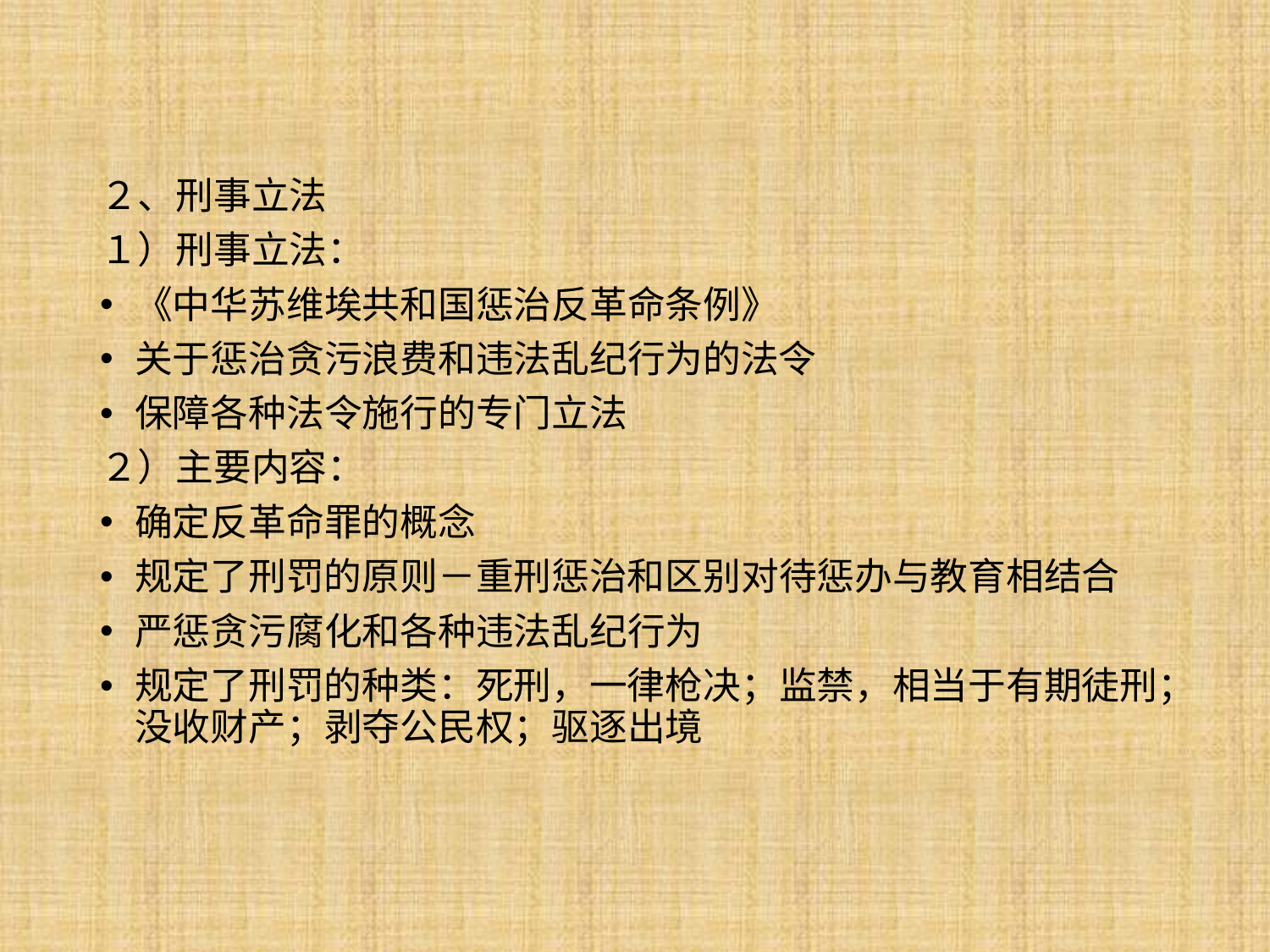

２、刑事立法
１）刑事立法：
《中华苏维埃共和国惩治反革命条例》
关于惩治贪污浪费和违法乱纪行为的法令
保障各种法令施行的专门立法
２）主要内容：
确定反革命罪的概念
规定了刑罚的原则－重刑惩治和区别对待惩办与教育相结合
严惩贪污腐化和各种违法乱纪行为
规定了刑罚的种类：死刑，一律枪决；监禁，相当于有期徒刑；没收财产；剥夺公民权；驱逐出境